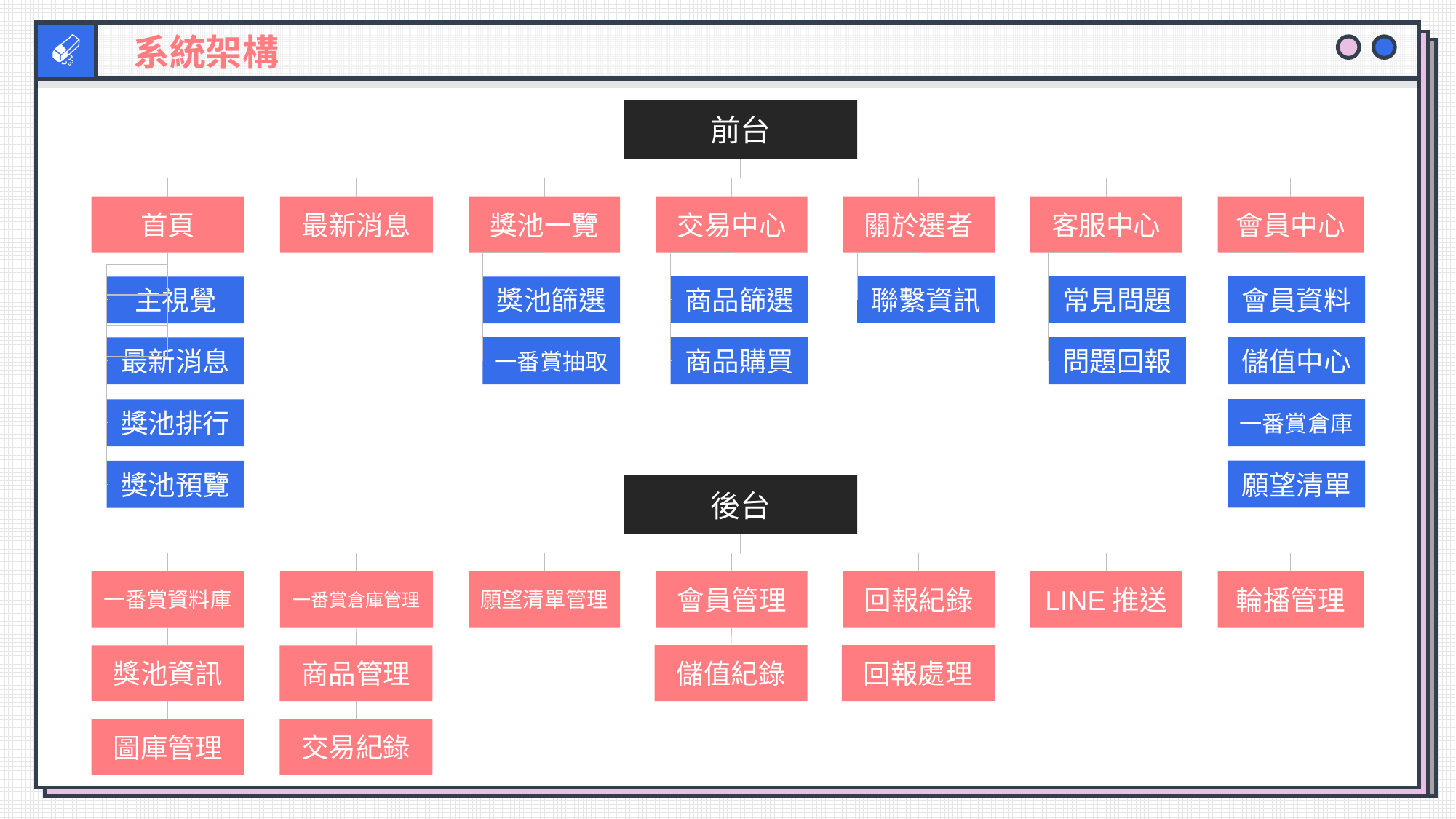

系統架構

前台
首頁
最新消息
獎池一覽
交易中心
關於選者
客服中心
會員中心
聯繫資訊
常見問題
商品篩選
會員資料
獎池篩選
主視覺
問題回報
商品購買
儲值中心
一番賞抽取
最新消息
一番賞倉庫
獎池排行
願望清單
獎池預覽
後台
一番賞資料庫
一番賞倉庫管理
願望清單管理
會員管理
回報紀錄
LINE推送
輪播管理
儲值紀錄
回報處理
獎池資訊
商品管理
交易紀錄
圖庫管理